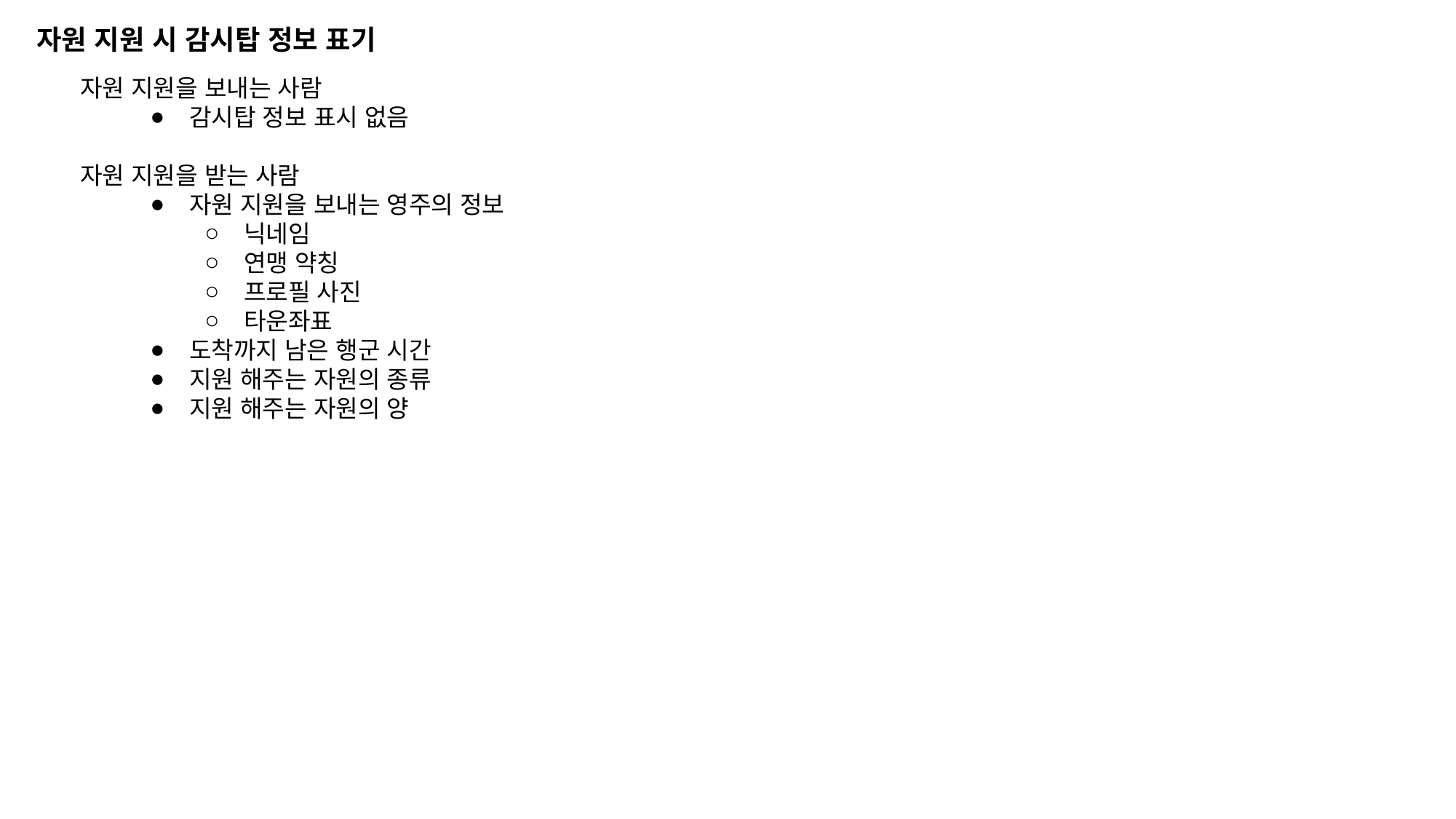

자원 지원 시 감시탑 정보 표기
자원 지원을 보내는 사람
감시탑 정보 표시 없음

자원 지원을 받는 사람
자원 지원을 보내는 영주의 정보
닉네임
연맹 약칭
프로필 사진
타운좌표
도착까지 남은 행군 시간
지원 해주는 자원의 종류
지원 해주는 자원의 양